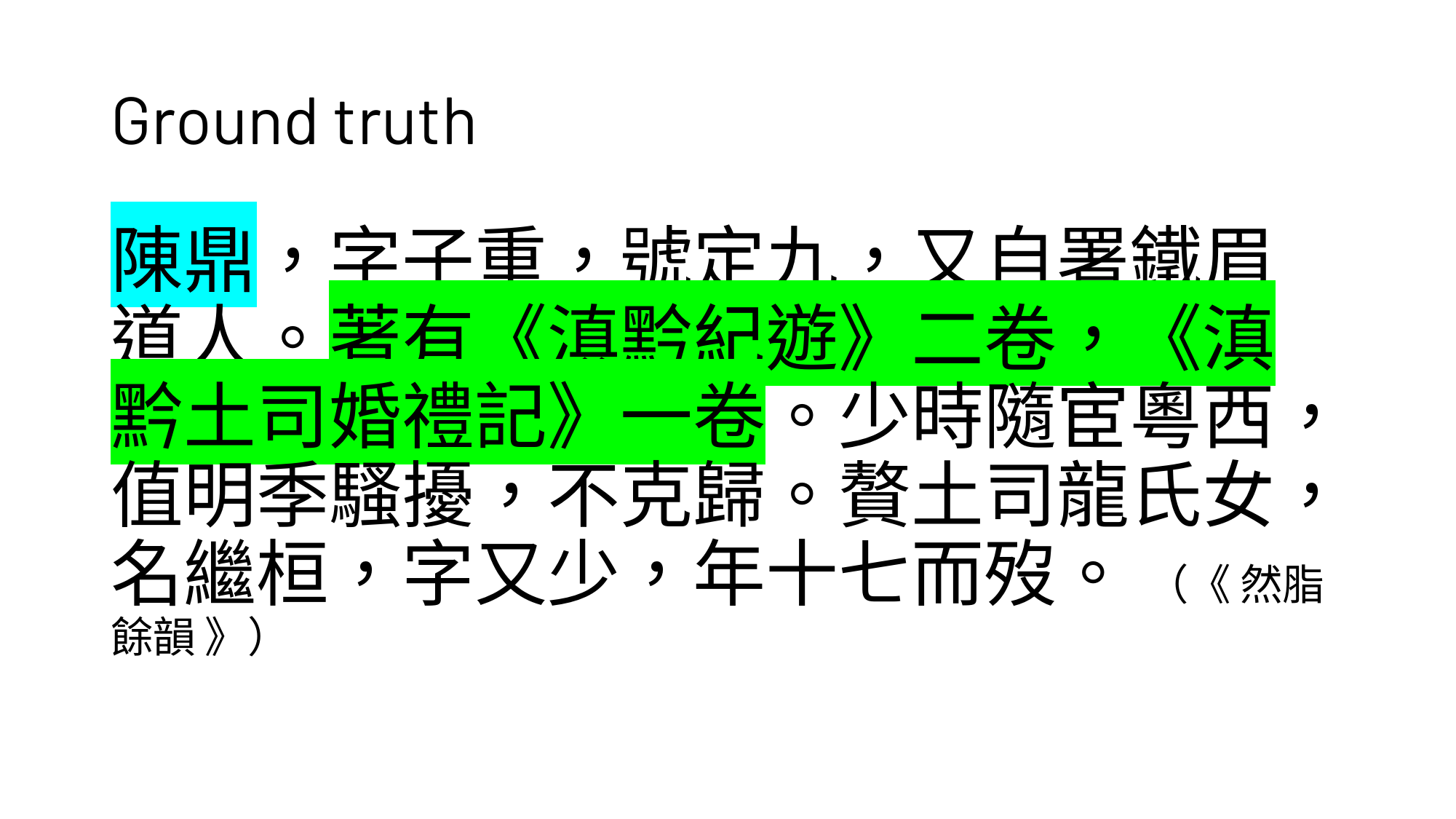

# Ground truth
陳鼎，字子重，號定九，又自署鐵眉道人。著有《滇黔紀遊》二卷，《滇黔土司婚禮記》一卷。少時隨宦粵西，值明季騷擾，不克歸。贅土司龍氏女，名繼桓，字又少，年十七而歿。 （《 然脂餘韻 》）